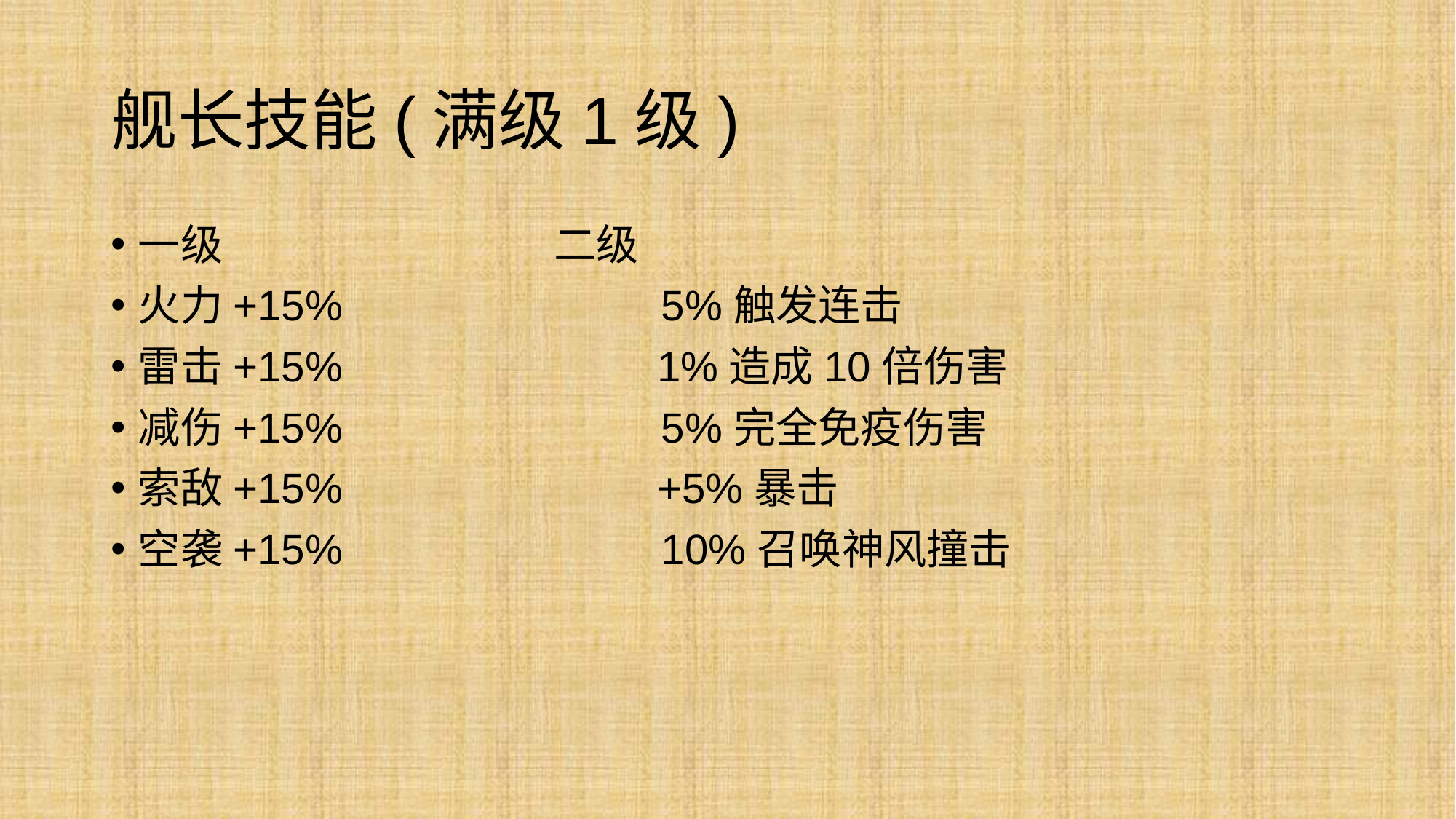

# 舰长技能(满级1级)
一级                                   二级
火力+15%                           5%触发连击
雷击+15%			       1%造成10倍伤害
减伤+15%                           5%完全免疫伤害
索敌+15%			       +5%暴击
空袭+15%                           10%召唤神风撞击